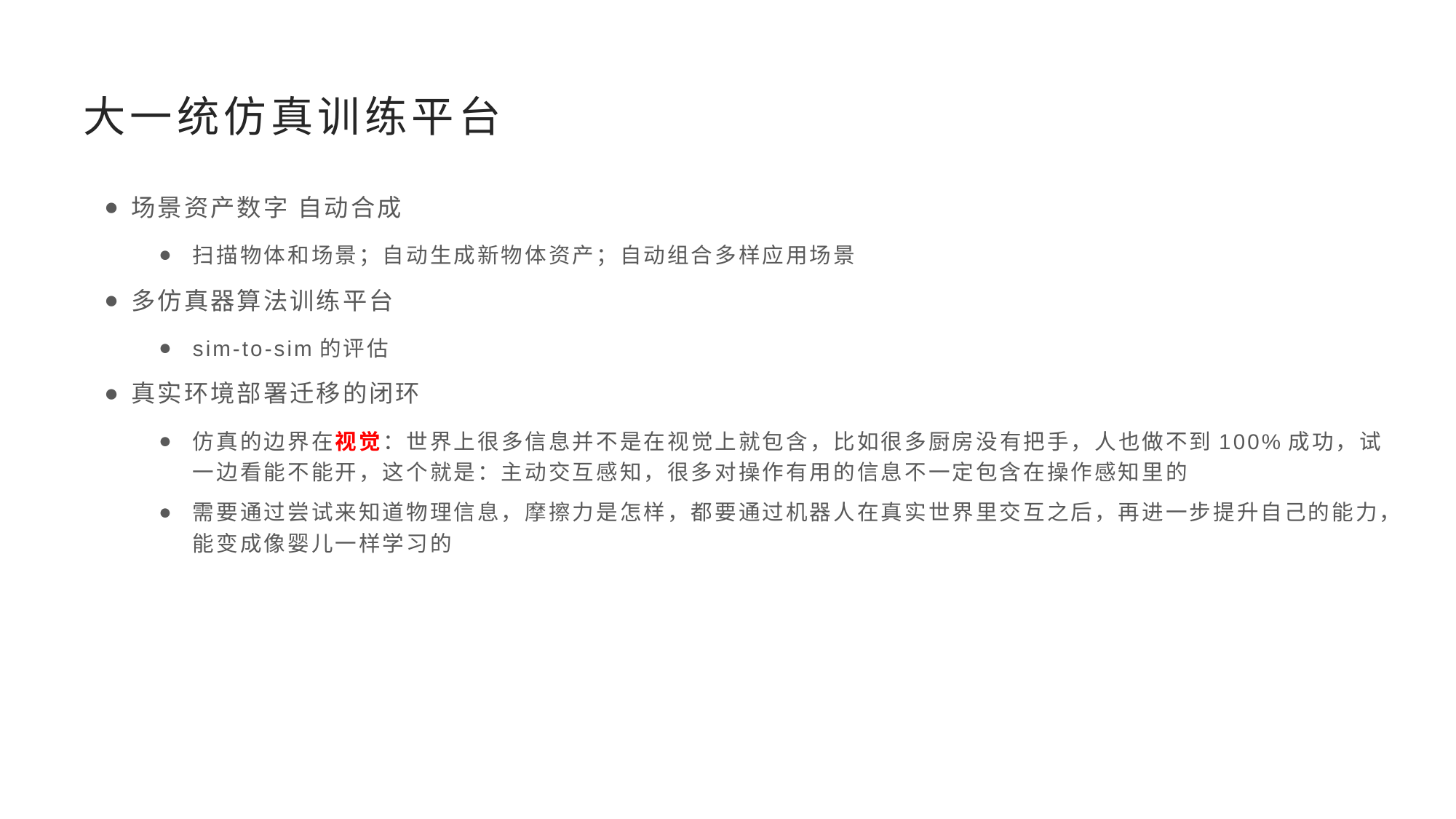

# 大一统仿真训练平台
场景资产数字 自动合成
扫描物体和场景；自动生成新物体资产；自动组合多样应用场景
多仿真器算法训练平台
sim-to-sim的评估
真实环境部署迁移的闭环
仿真的边界在视觉：世界上很多信息并不是在视觉上就包含，比如很多厨房没有把手，人也做不到100%成功，试一边看能不能开，这个就是：主动交互感知，很多对操作有用的信息不一定包含在操作感知里的
需要通过尝试来知道物理信息，摩擦力是怎样，都要通过机器人在真实世界里交互之后，再进一步提升自己的能力，能变成像婴儿一样学习的